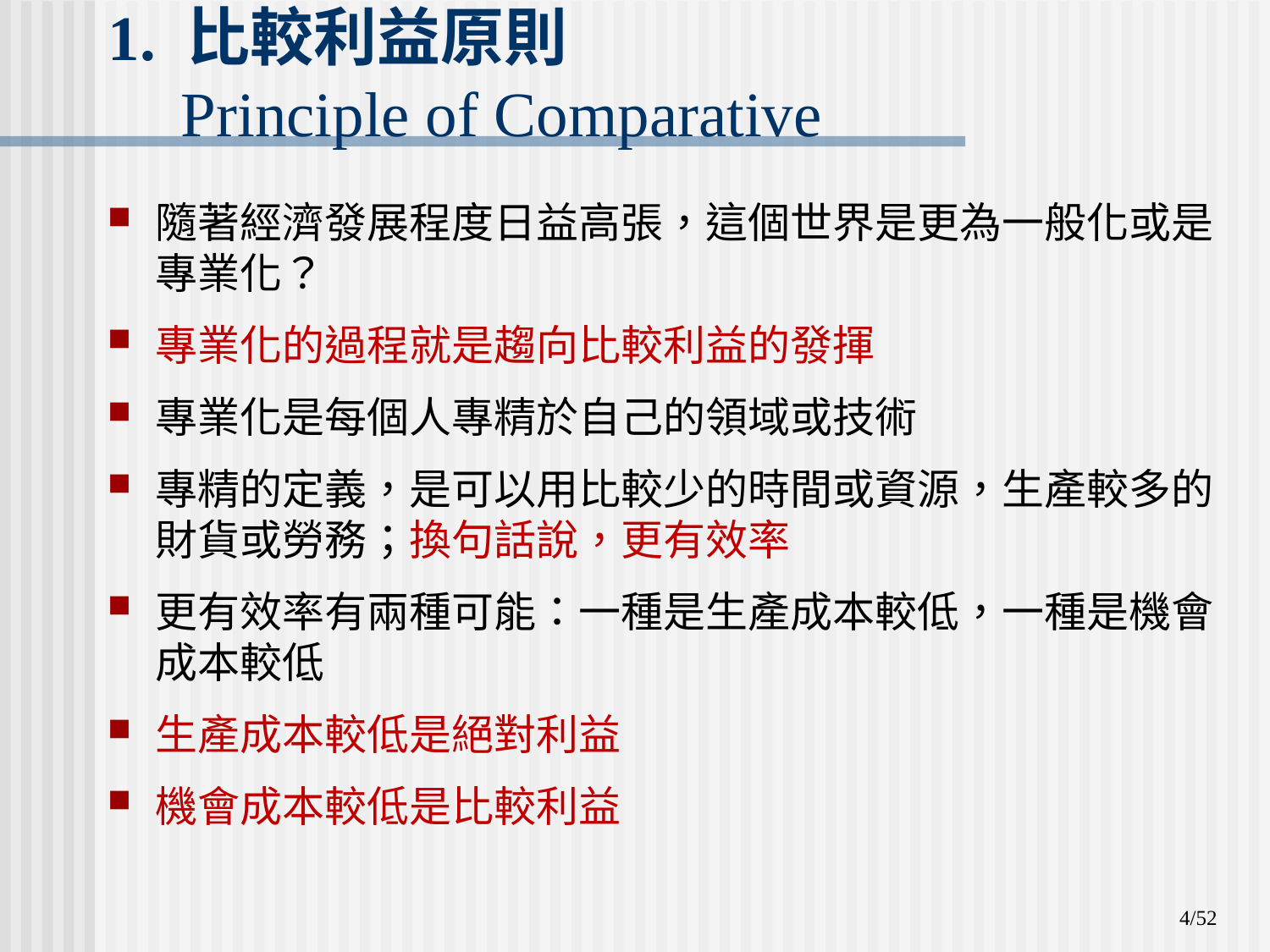

# 1. 比較利益原則 Principle of Comparative
隨著經濟發展程度日益高張，這個世界是更為一般化或是專業化？
專業化的過程就是趨向比較利益的發揮
專業化是每個人專精於自己的領域或技術
專精的定義，是可以用比較少的時間或資源，生產較多的財貨或勞務；換句話說，更有效率
更有效率有兩種可能：一種是生產成本較低，一種是機會成本較低
生產成本較低是絕對利益
機會成本較低是比較利益